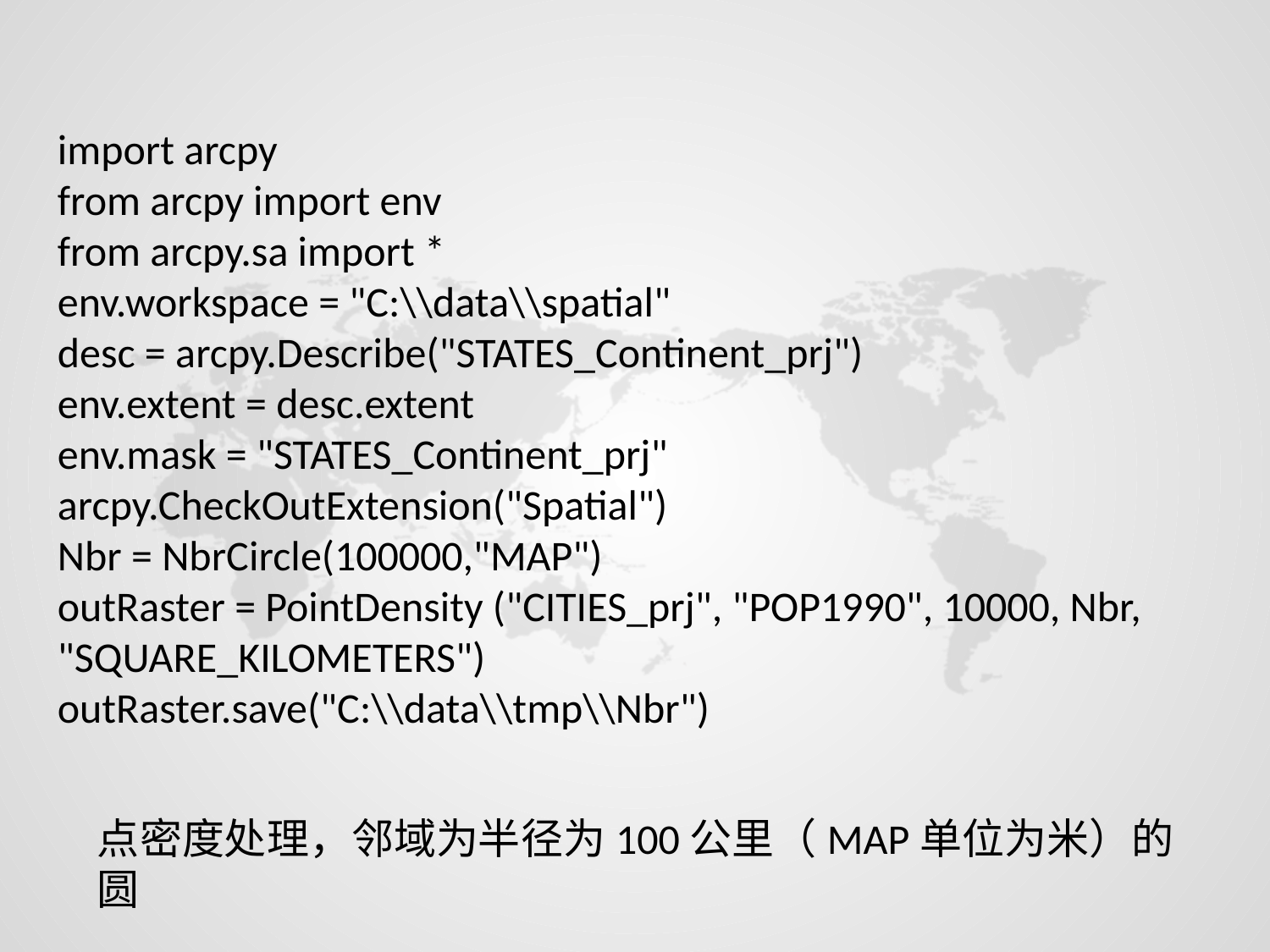

import arcpy
from arcpy import env
from arcpy.sa import *
env.workspace = "C:\\data\\spatial"
desc = arcpy.Describe("STATES_Continent_prj")
env.extent = desc.extent
env.mask = "STATES_Continent_prj"
arcpy.CheckOutExtension("Spatial")
Nbr = NbrCircle(100000,"MAP")
outRaster = PointDensity ("CITIES_prj", "POP1990", 10000, Nbr, "SQUARE_KILOMETERS")
outRaster.save("C:\\data\\tmp\\Nbr")

点密度处理，邻域为半径为100公里（MAP单位为米）的圆